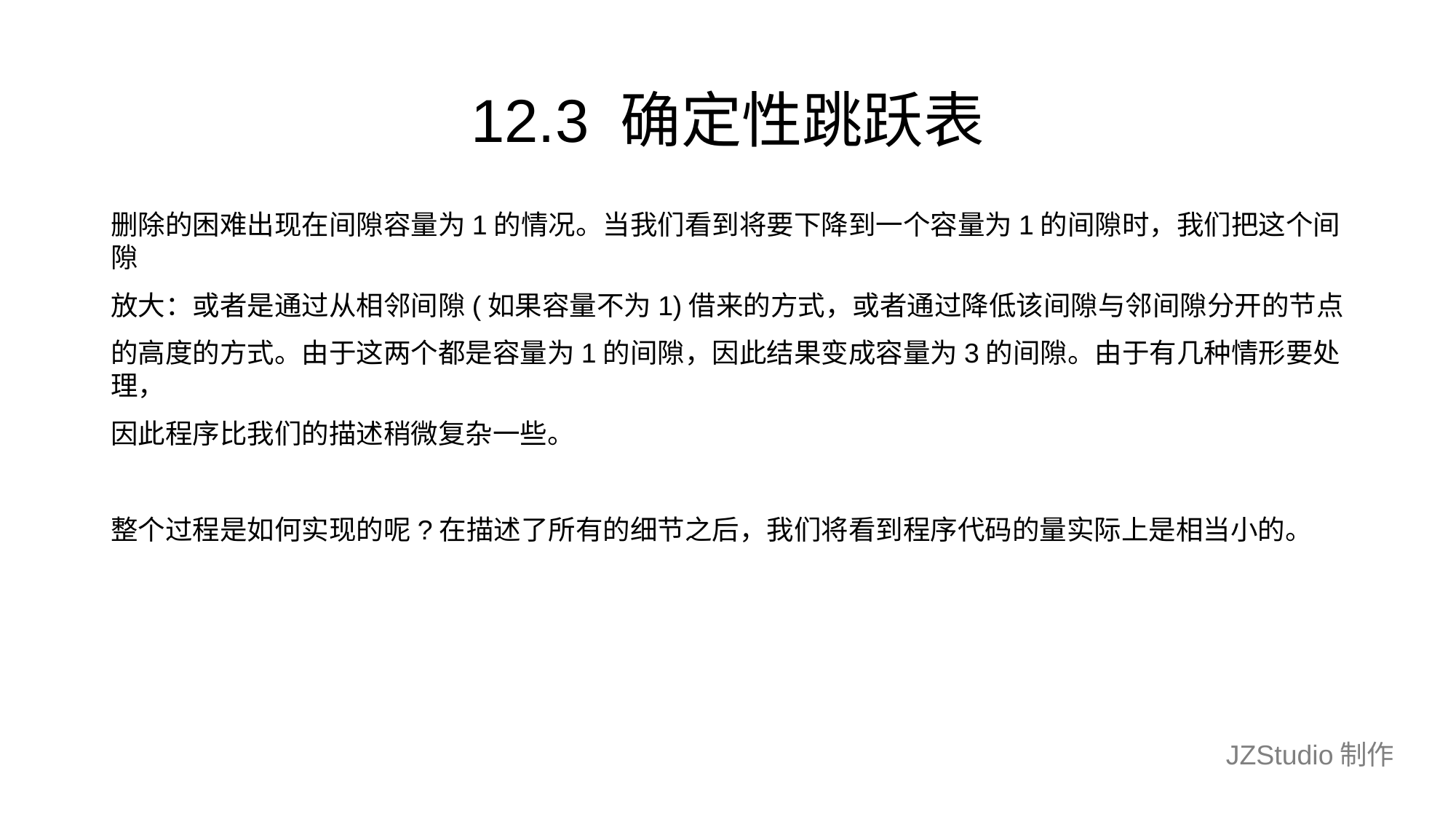

# 12.3 确定性跳跃表
删除的困难出现在间隙容量为1的情况。当我们看到将要下降到一个容量为1的间隙时，我们把这个间隙
放大：或者是通过从相邻间隙(如果容量不为1)借来的方式，或者通过降低该间隙与邻间隙分开的节点
的高度的方式。由于这两个都是容量为1的间隙，因此结果变成容量为3的间隙。由于有几种情形要处理，
因此程序比我们的描述稍微复杂一些。

整个过程是如何实现的呢?在描述了所有的细节之后，我们将看到程序代码的量实际上是相当小的。